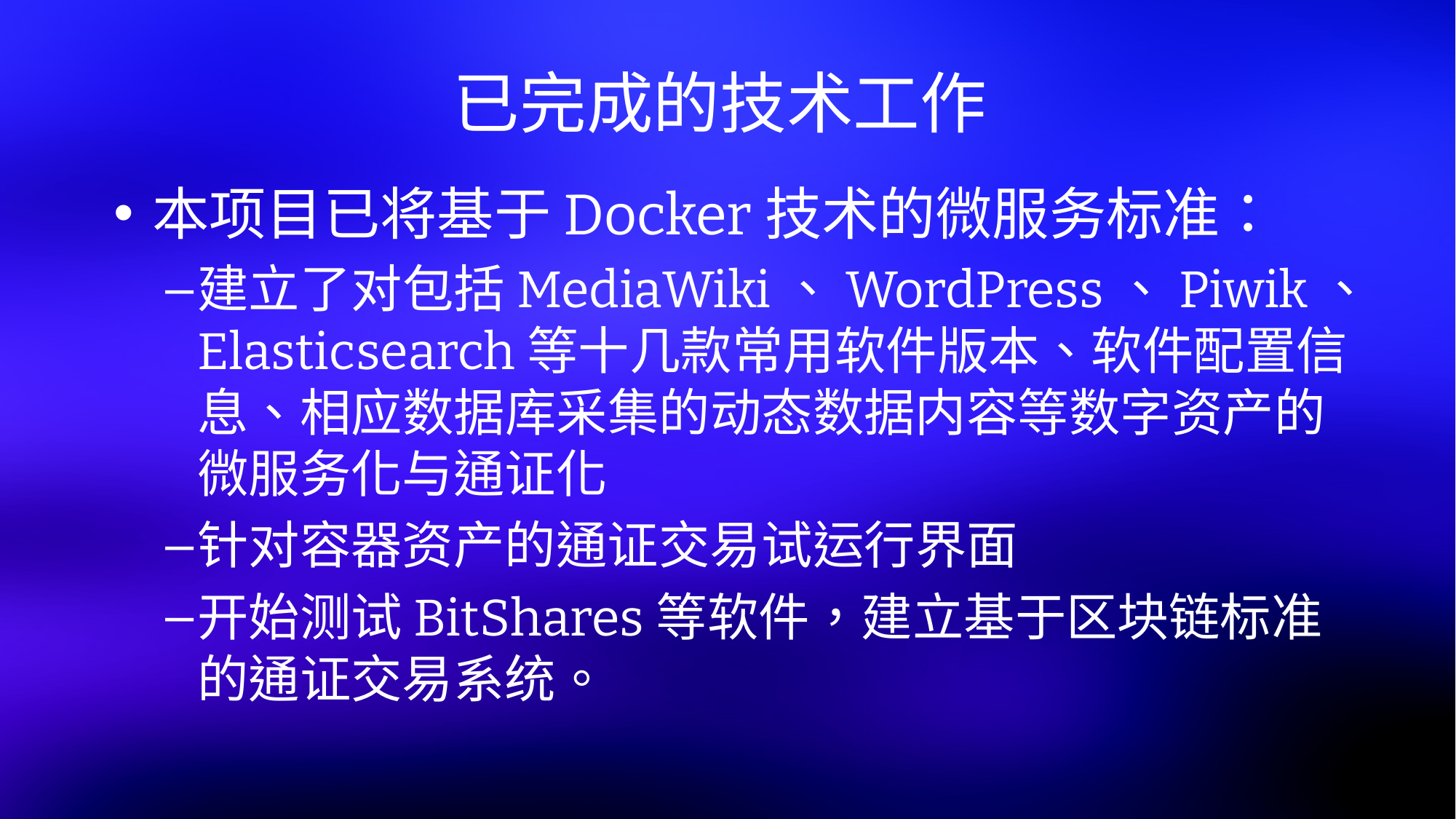

# 已完成的技术工作
本项目已将基于Docker技术的微服务标准：
建立了对包括MediaWiki、WordPress、Piwik、Elasticsearch等十几款常用软件版本、软件配置信息、相应数据库采集的动态数据内容等数字资产的微服务化与通证化
针对容器资产的通证交易试运行界面
开始测试BitShares等软件，建立基于区块链标准的通证交易系统。